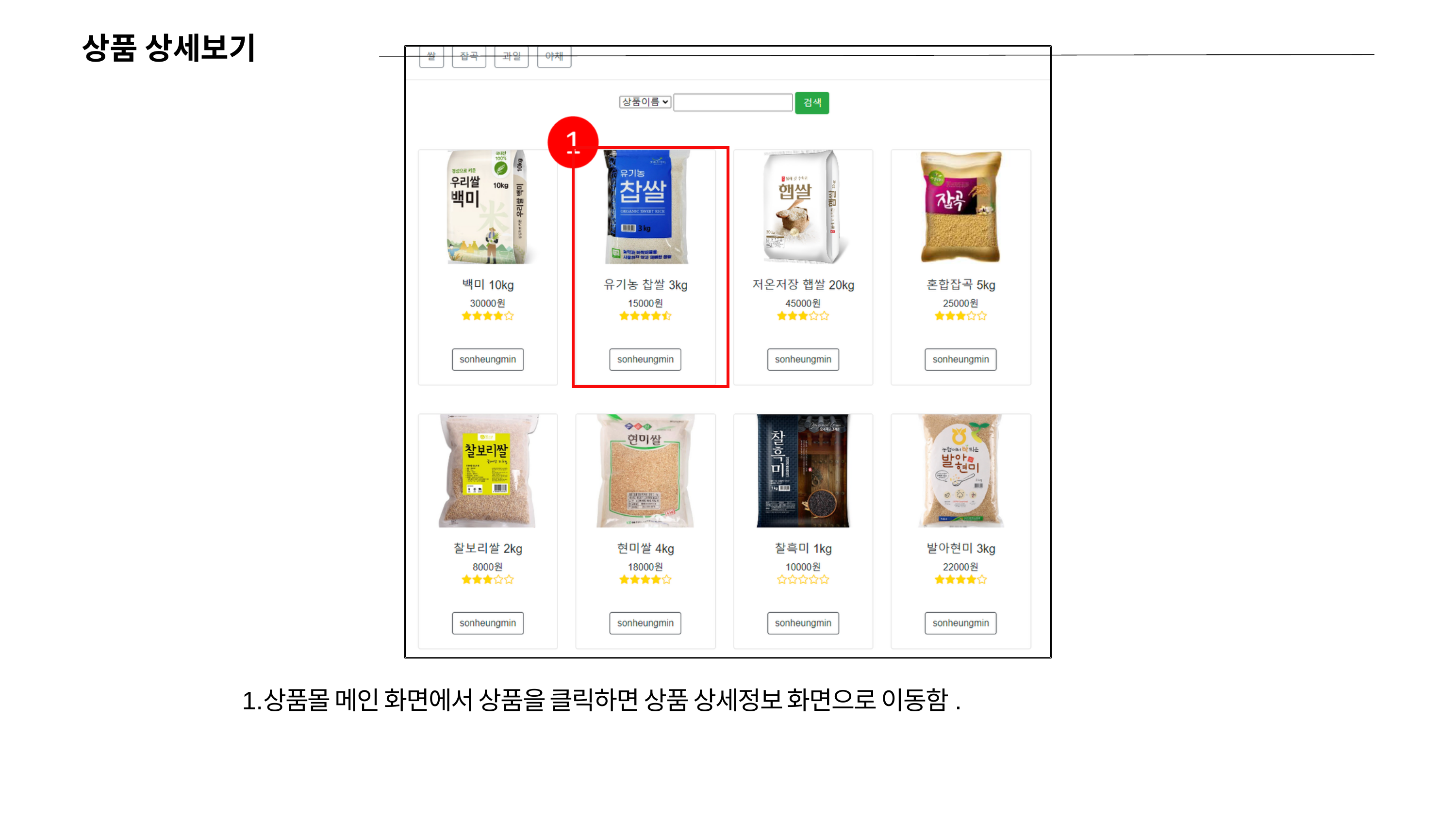

상품 상세보기

상품몰 메인 화면에서 상품을 클릭하면 상품 상세정보 화면으로 이동함.